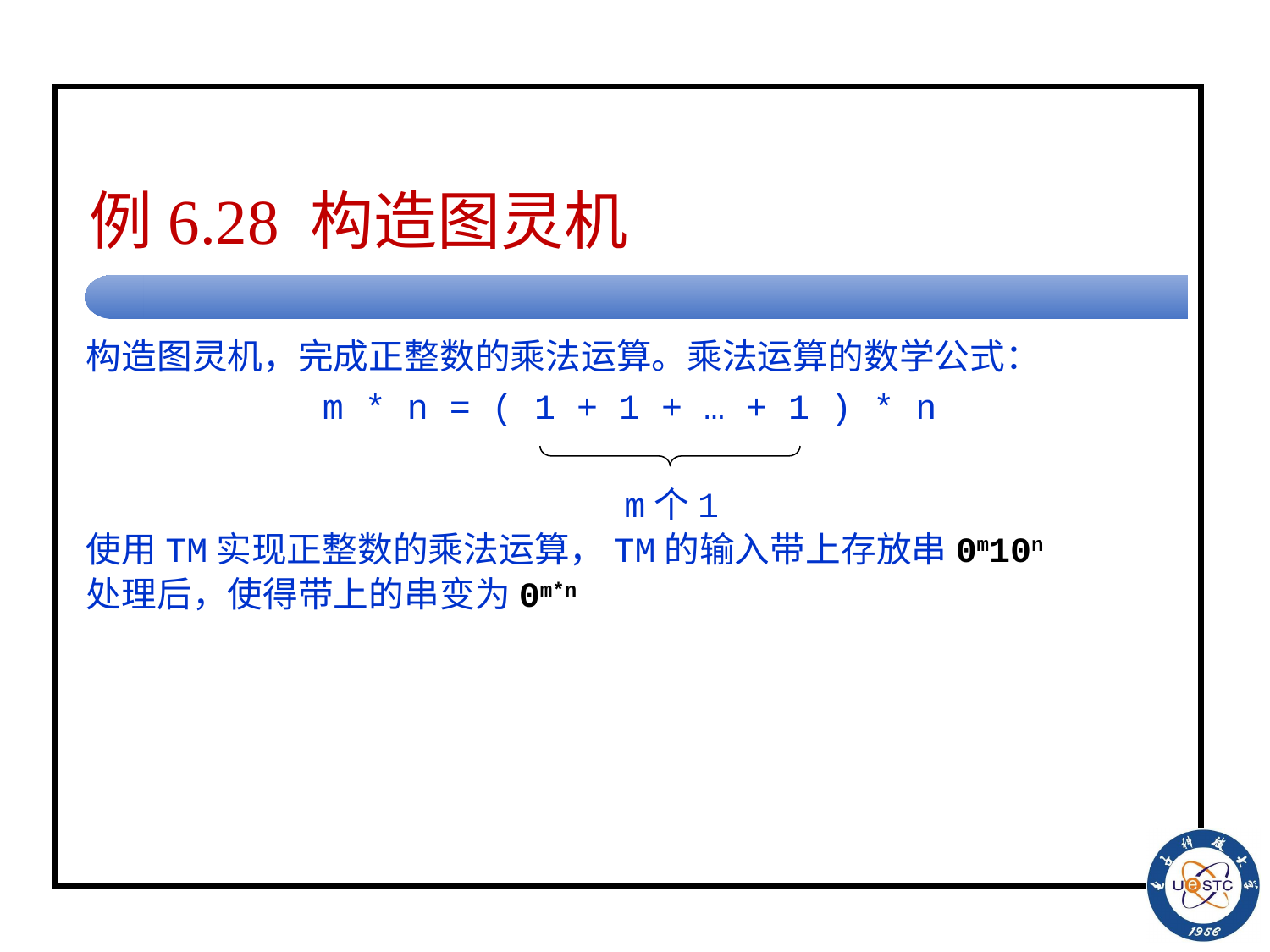

# 例6.28 构造图灵机

构造图灵机，完成正整数的乘法运算。乘法运算的数学公式：
m * n = ( 1 + 1 + … + 1 ) * n

    m个1
使用TM实现正整数的乘法运算，TM的输入带上存放串0m10n
处理后，使得带上的串变为0m*n